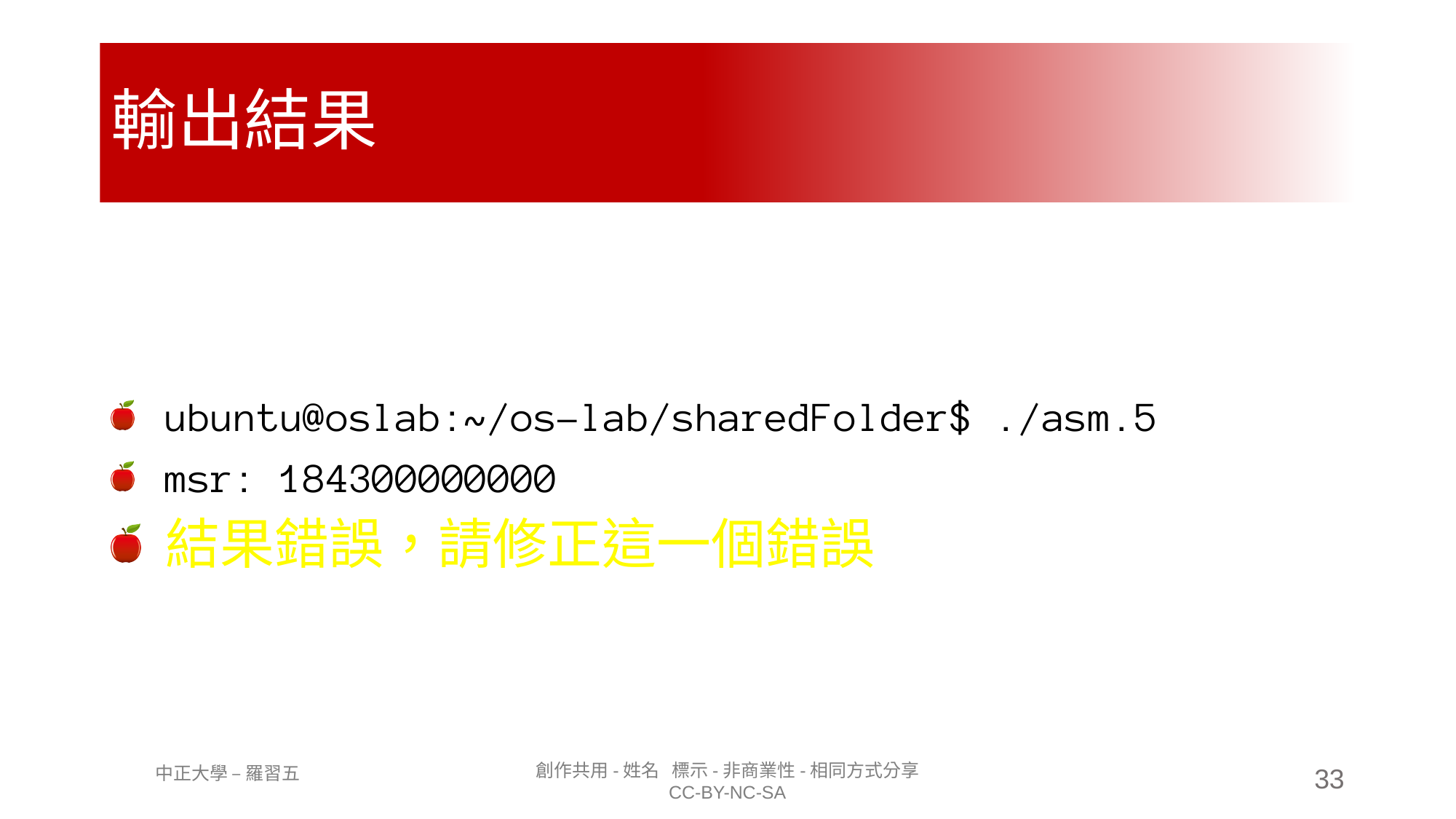

# 輸出結果
ubuntu@oslab:~/os-lab/sharedFolder$ ./asm.5
msr: 184300000000
結果錯誤，請修正這一個錯誤